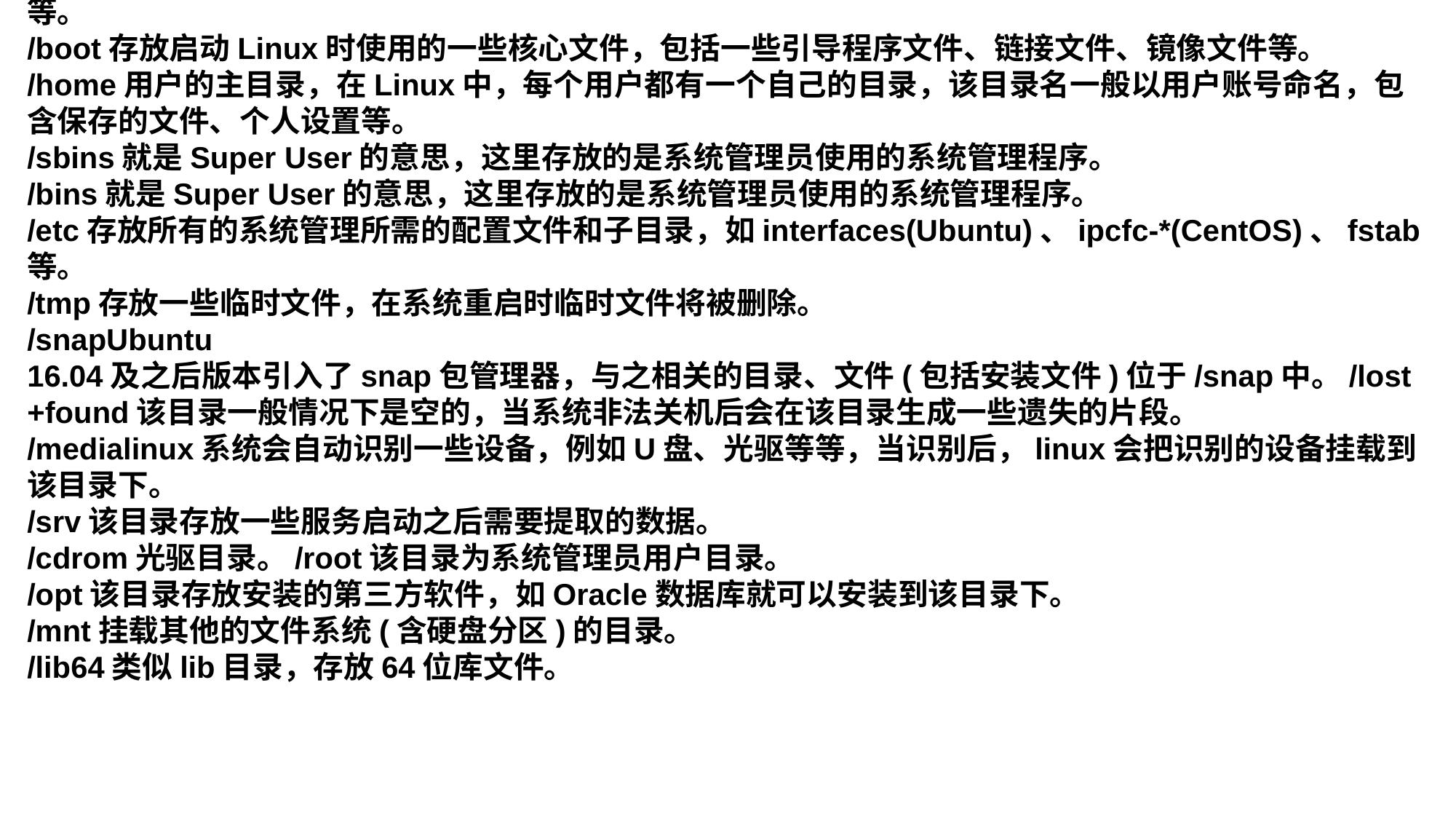

/usr这是一个非常重要的目录，包含绝大多数的(多)用户工具和应用程序，用户的很多应用程序和文件都放在这个目录下，类似于windows下的program files目录。
/lib存放着系统最基本的动态链接共享库，其作用类似于Windows里的DLL文件，几乎所有的应用程序都需要用到这些共享库。/var存放不断扩充的内容，如经常被修改的目录、文件(包含各种日志文件)等。
/boot存放启动Linux时使用的一些核心文件，包括一些引导程序文件、链接文件、镜像文件等。
/home用户的主目录，在Linux中，每个用户都有一个自己的目录，该目录名一般以用户账号命名，包含保存的文件、个人设置等。
/sbins就是Super User的意思，这里存放的是系统管理员使用的系统管理程序。
/bins就是Super User的意思，这里存放的是系统管理员使用的系统管理程序。
/etc存放所有的系统管理所需的配置文件和子目录，如interfaces(Ubuntu)、ipcfc-*(CentOS)、fstab等。
/tmp存放一些临时文件，在系统重启时临时文件将被删除。
/snapUbuntu 16.04及之后版本引入了snap包管理器，与之相关的目录、文件(包括安装文件)位于/snap中。/lost+found该目录一般情况下是空的，当系统非法关机后会在该目录生成一些遗失的片段。
/medialinux系统会自动识别一些设备，例如U盘、光驱等等，当识别后，linux会把识别的设备挂载到该目录下。
/srv该目录存放一些服务启动之后需要提取的数据。
/cdrom光驱目录。/root该目录为系统管理员用户目录。
/opt该目录存放安装的第三方软件，如Oracle数据库就可以安装到该目录下。
/mnt挂载其他的文件系统(含硬盘分区)的目录。
/lib64类似lib目录，存放64位库文件。